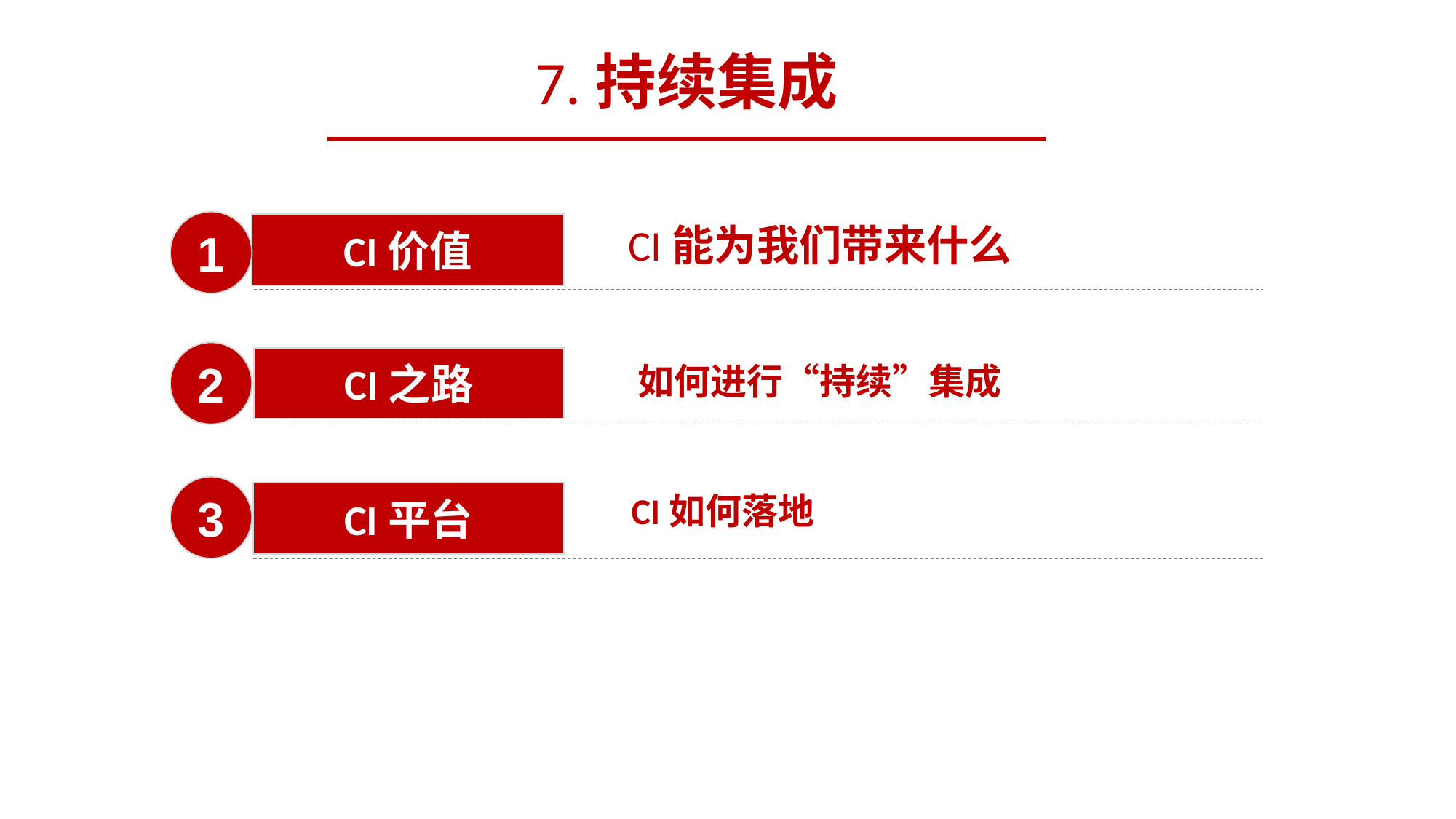

7.持续集成
CI能为我们带来什么

1
CI价值
2
CI之路
如何进行“持续”集成
3
CI平台
CI如何落地